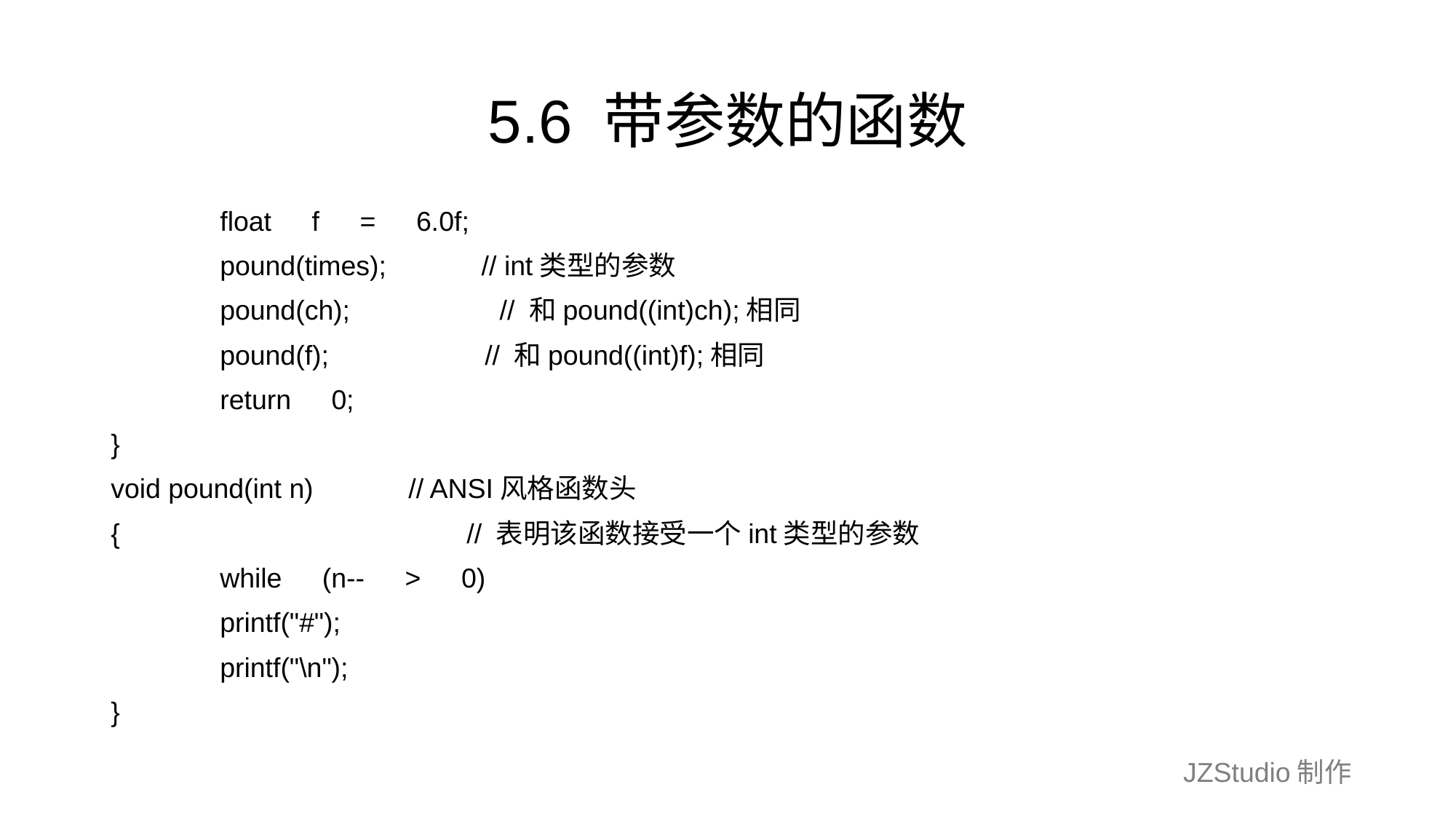

# 5.6 带参数的函数
	float　f　=　6.0f;
	pound(times);　　　// int类型的参数
	pound(ch);　　　　　// 和pound((int)ch);相同
	pound(f);　　　　　 // 和pound((int)f);相同
	return　0;
}
void pound(int n)　　　// ANSI风格函数头
{　　　　　　　　　　　　 // 表明该函数接受一个int类型的参数
	while　(n--　>　0)
	printf("#");
	printf("\n");
}